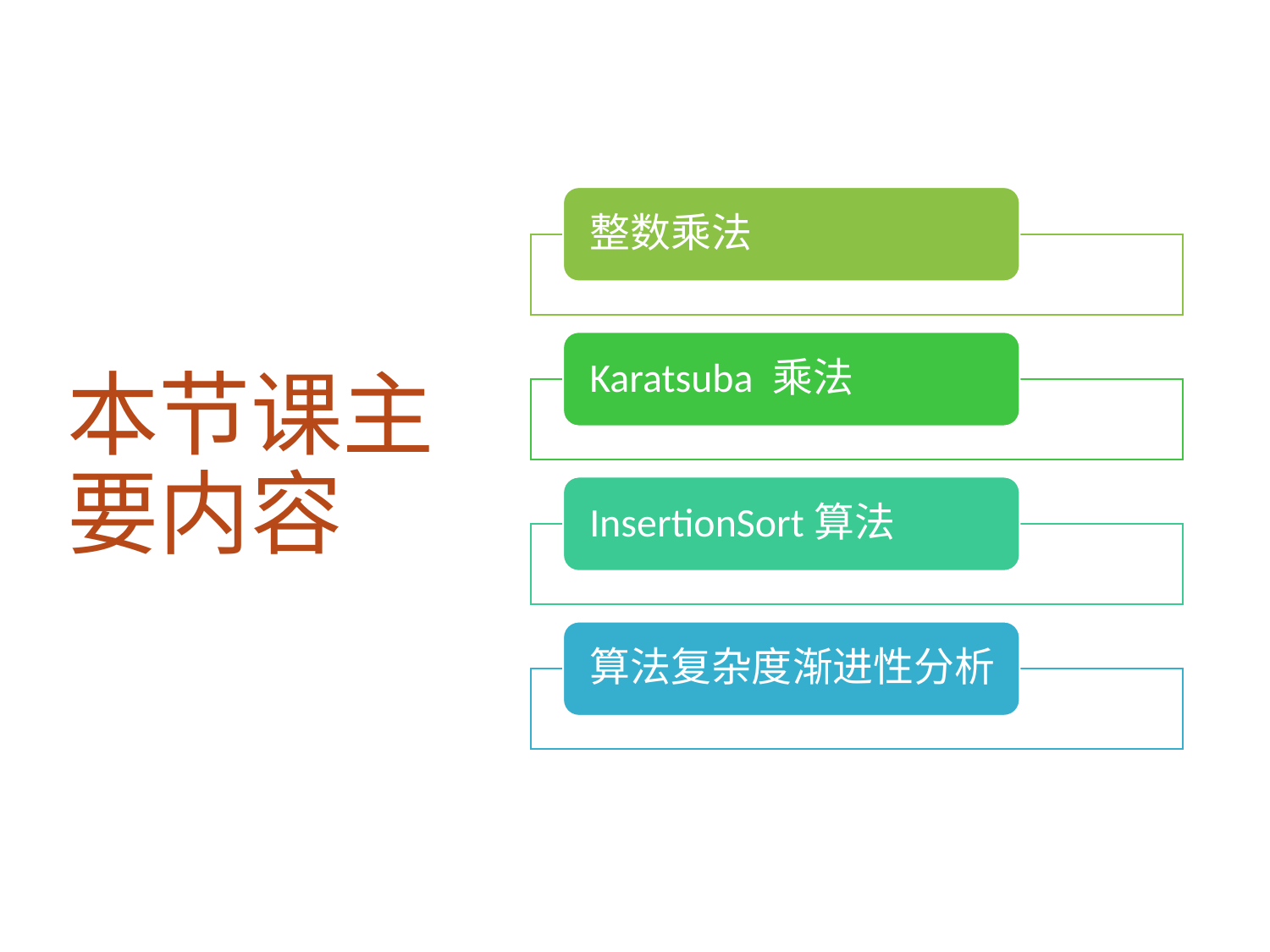

# 本节课主要内容
整数乘法
Karatsuba 乘法
InsertionSort算法
算法复杂度渐进性分析